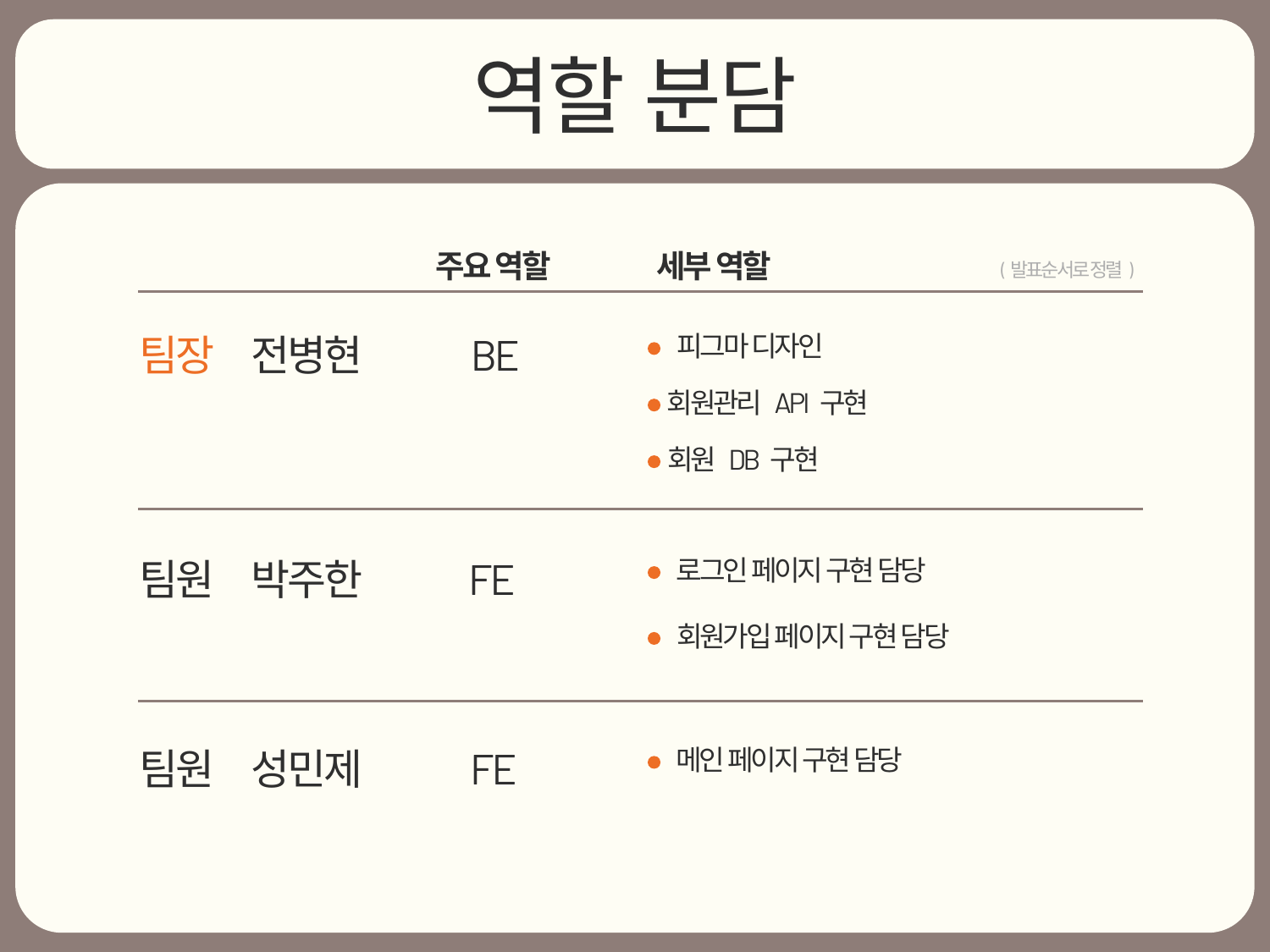

역할 분담
주요 역할
세부 역할
(발표순서로 정렬)
BE
피그마 디자인

팀장
전병현
회원관리 API 구현

회원 DB 구현

팀원
박주한
FE
로그인 페이지 구현 담당

회원가입 페이지 구현 담당

팀원
성민제
FE
메인 페이지 구현 담당